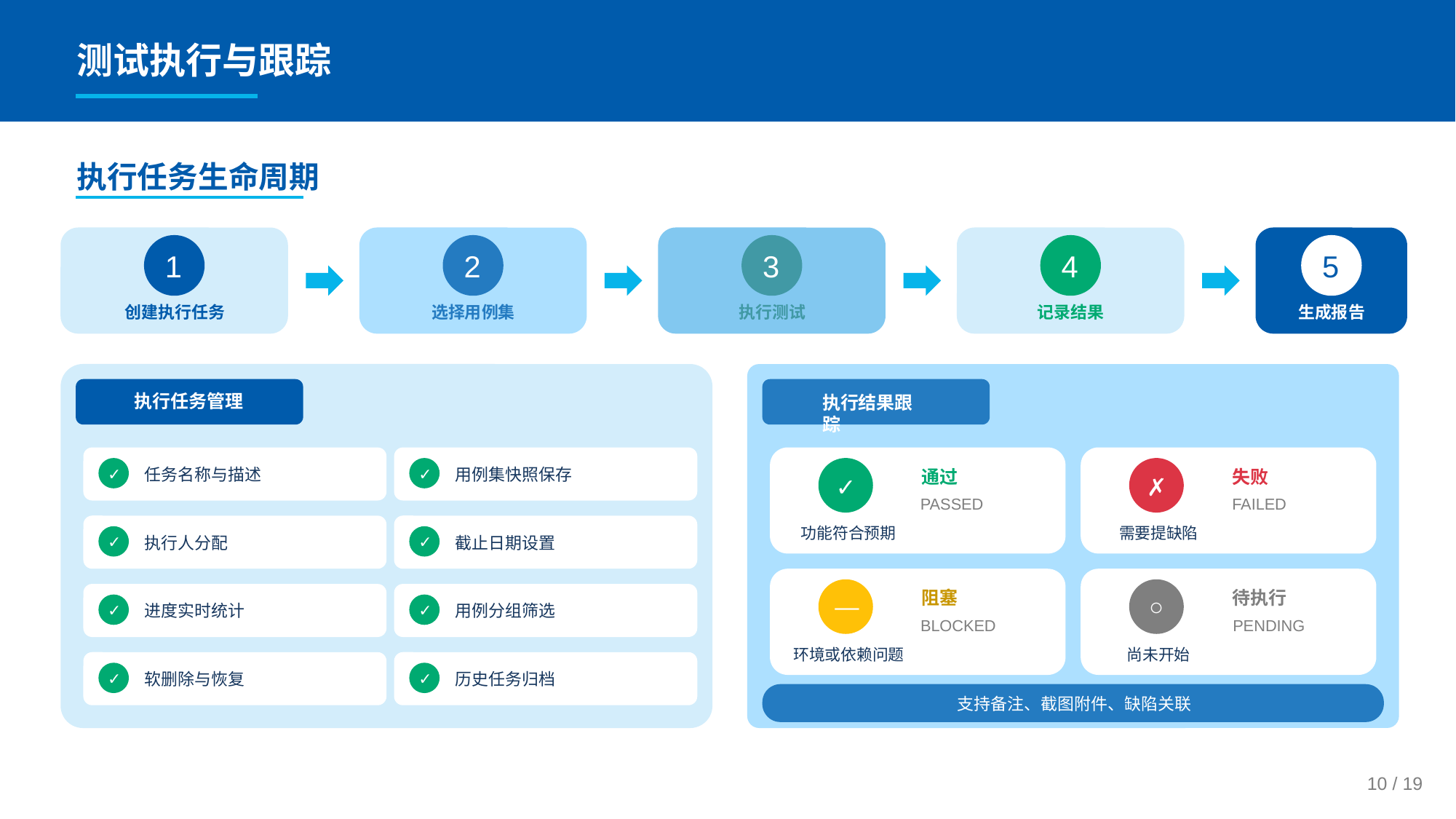

测试执行与跟踪

执行任务生命周期

1
2
3
4
5

创建执行任务
选择用例集
执行测试
记录结果
生成报告

执行任务管理
执行结果跟踪

✓
任务名称与描述
✓
用例集快照保存
通过
失败
✓
✗
PASSED
FAILED

功能符合预期
需要提缺陷

✓
执行人分配
✓
截止日期设置

阻塞
待执行

—
○

✓
进度实时统计
✓
用例分组筛选
BLOCKED
PENDING
环境或依赖问题
尚未开始

✓
软删除与恢复
✓
历史任务归档

支持备注、截图附件、缺陷关联
10 / 19